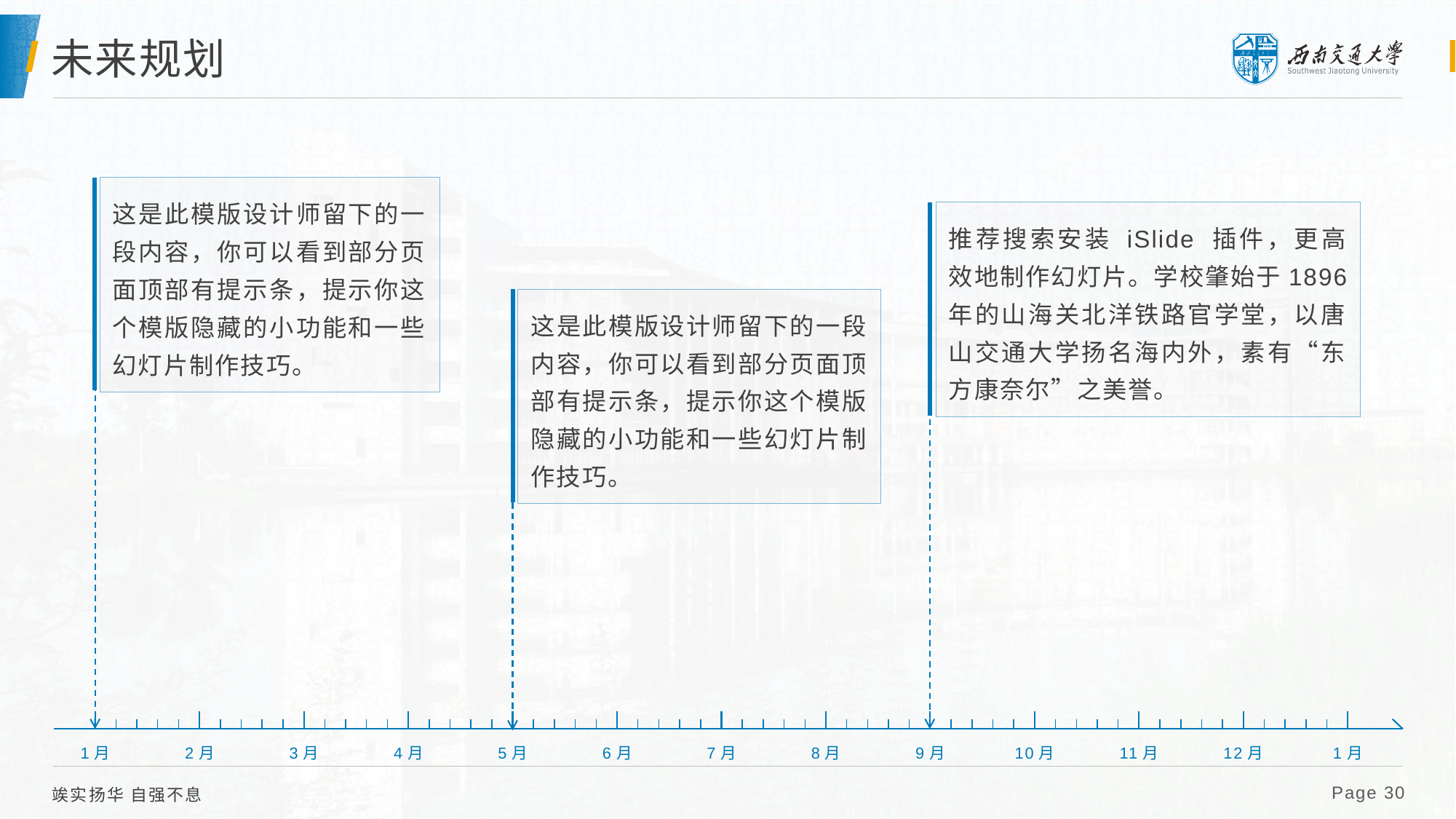

Ctrl+Shift 拖动元素可以平行复制

# 未来规划
这是此模版设计师留下的一段内容，你可以看到部分页面顶部有提示条，提示你这个模版隐藏的小功能和一些幻灯片制作技巧。
推荐搜索安装 iSlide 插件，更高效地制作幻灯片。学校肇始于1896年的山海关北洋铁路官学堂，以唐山交通大学扬名海内外，素有“东方康奈尔”之美誉。
这是此模版设计师留下的一段内容，你可以看到部分页面顶部有提示条，提示你这个模版隐藏的小功能和一些幻灯片制作技巧。
  Page 30